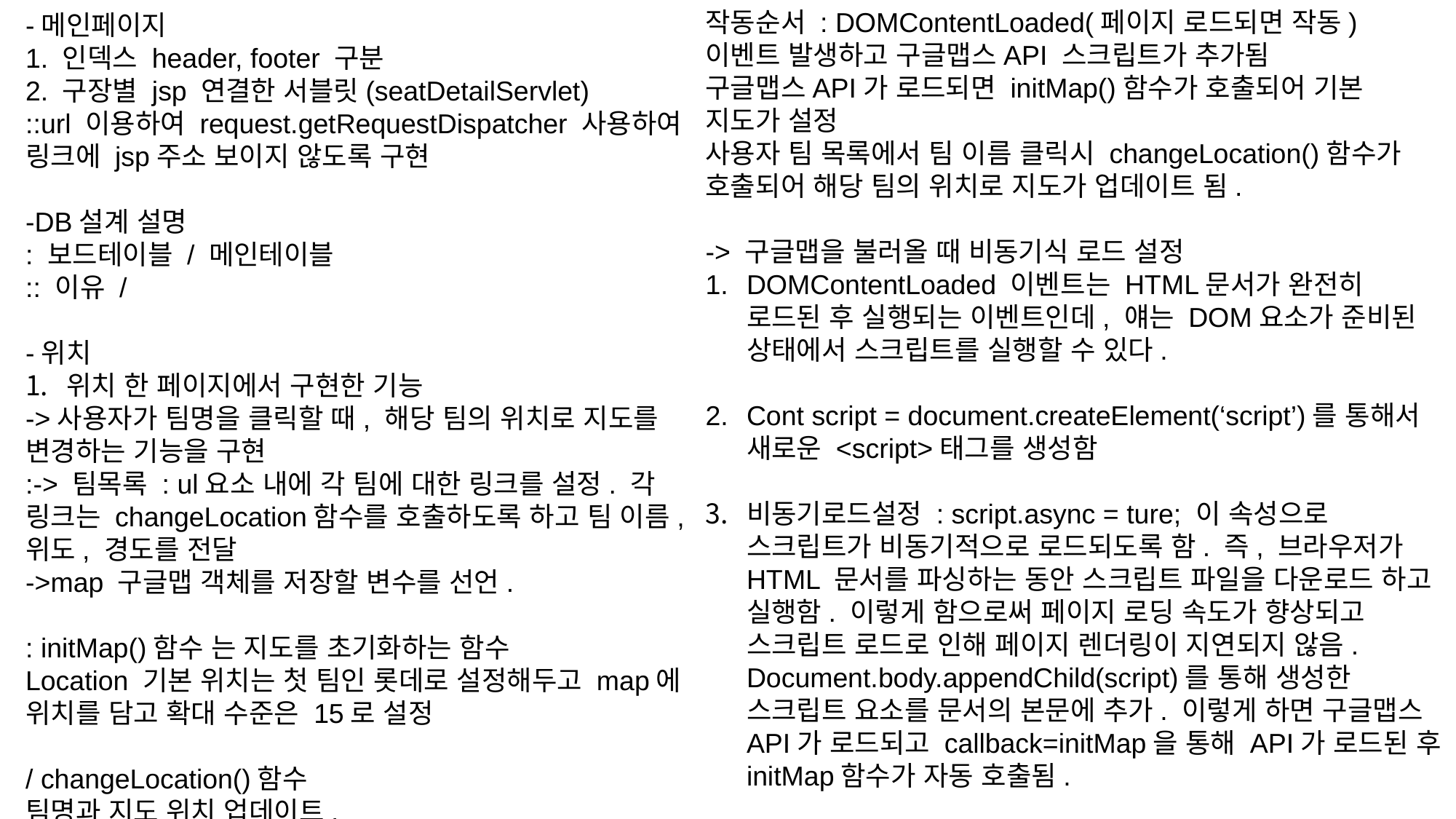

작동순서 : DOMContentLoaded(페이지 로드되면 작동) 이벤트 발생하고 구글맵스API 스크립트가 추가됨
구글맵스API가 로드되면 initMap()함수가 호출되어 기본 지도가 설정
사용자 팀 목록에서 팀 이름 클릭시 changeLocation()함수가 호출되어 해당 팀의 위치로 지도가 업데이트 됨.

-> 구글맵을 불러올 때 비동기식 로드 설정
DOMContentLoaded 이벤트는 HTML문서가 완전히 로드된 후 실행되는 이벤트인데, 얘는 DOM요소가 준비된 상태에서 스크립트를 실행할 수 있다.

Cont script = document.createElement(‘script’)를 통해서 새로운 <script>태그를 생성함

비동기로드설정 : script.async = ture; 이 속성으로 스크립트가 비동기적으로 로드되도록 함. 즉, 브라우저가 HTML 문서를 파싱하는 동안 스크립트 파일을 다운로드 하고 실행함. 이렇게 함으로써 페이지 로딩 속도가 향상되고 스크립트 로드로 인해 페이지 렌더링이 지연되지 않음. Document.body.appendChild(script)를 통해 생성한 스크립트 요소를 문서의 본문에 추가. 이렇게 하면 구글맵스API가 로드되고 callback=initMap을 통해 API가 로드된 후 initMap함수가 자동 호출됨.

결론 : 비동기적처리를 통해서 페이지가 로드되는 동안 구글맵스API 스크립트가 백그라운드에서 로드되고, 사용자에게 더 빠른 반응성을 제공함.

민지

-메인페이지
1. 인덱스 header, footer 구분
2. 구장별 jsp 연결한 서블릿(seatDetailServlet)
::url 이용하여 request.getRequestDispatcher 사용하여 링크에 jsp주소 보이지 않도록 구현

-DB설계 설명
: 보드테이블 / 메인테이블
:: 이유 /

-위치
위치 한 페이지에서 구현한 기능
->사용자가 팀명을 클릭할 때, 해당 팀의 위치로 지도를 변경하는 기능을 구현
:-> 팀목록 : ul요소 내에 각 팀에 대한 링크를 설정. 각 링크는 changeLocation함수를 호출하도록 하고 팀 이름, 위도, 경도를 전달
->map 구글맵 객체를 저장할 변수를 선언.

: initMap()함수 는 지도를 초기화하는 함수
Location 기본 위치는 첫 팀인 롯데로 설정해두고 map에 위치를 담고 확대 수준은 15로 설정

/ changeLocation()함수
팀명과 지도 위치 업데이트.